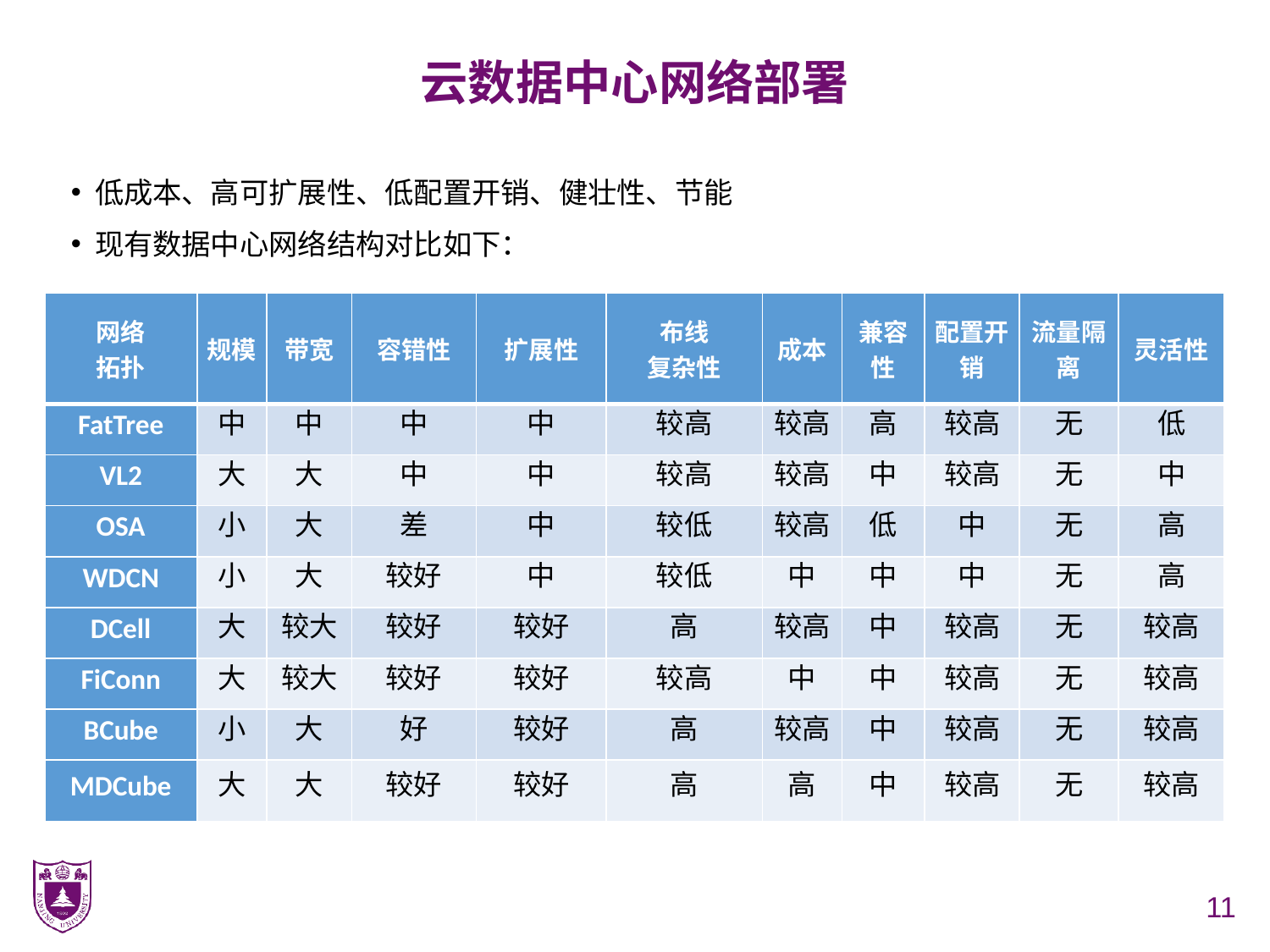

# 云数据中心网络部署
低成本、高可扩展性、低配置开销、健壮性、节能
现有数据中心网络结构对比如下：

| 网络 拓扑 | 规模 | 带宽 | 容错性 | 扩展性 | 布线 复杂性 | 成本 | 兼容性 | 配置开销 | 流量隔离 | 灵活性 |
| --- | --- | --- | --- | --- | --- | --- | --- | --- | --- | --- |
| FatTree | 中 | 中 | 中 | 中 | 较高 | 较高 | 高 | 较高 | 无 | 低 |
| VL2 | 大 | 大 | 中 | 中 | 较高 | 较高 | 中 | 较高 | 无 | 中 |
| OSA | 小 | 大 | 差 | 中 | 较低 | 较高 | 低 | 中 | 无 | 高 |
| WDCN | 小 | 大 | 较好 | 中 | 较低 | 中 | 中 | 中 | 无 | 高 |
| DCell | 大 | 较大 | 较好 | 较好 | 高 | 较高 | 中 | 较高 | 无 | 较高 |
| FiConn | 大 | 较大 | 较好 | 较好 | 较高 | 中 | 中 | 较高 | 无 | 较高 |
| BCube | 小 | 大 | 好 | 较好 | 高 | 较高 | 中 | 较高 | 无 | 较高 |
| MDCube | 大 | 大 | 较好 | 较好 | 高 | 高 | 中 | 较高 | 无 | 较高 |
11